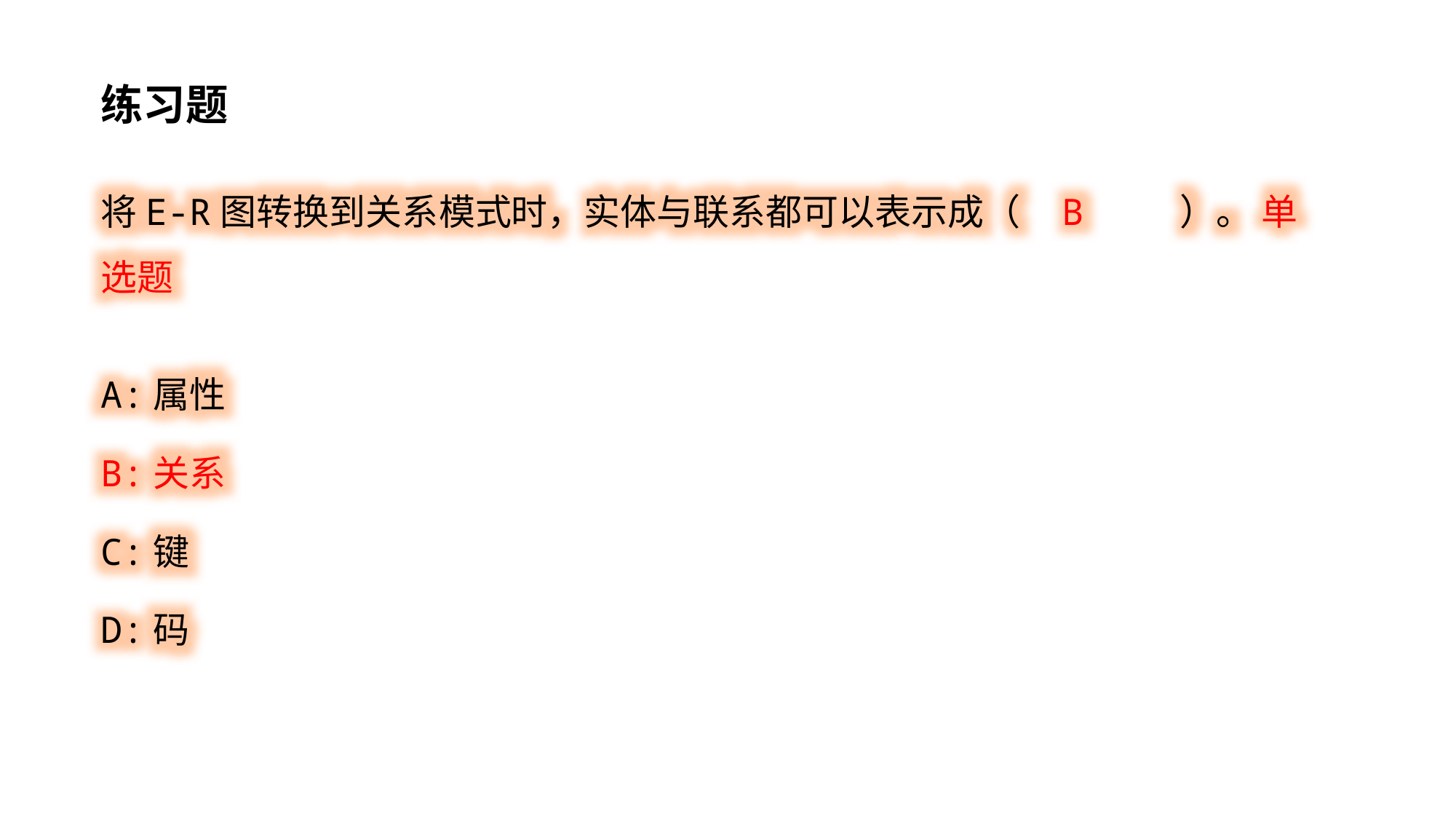

练习题
将E-R图转换到关系模式时，实体与联系都可以表示成（    B    ）。 单选题

A:属性

B:关系

C:键

D:码